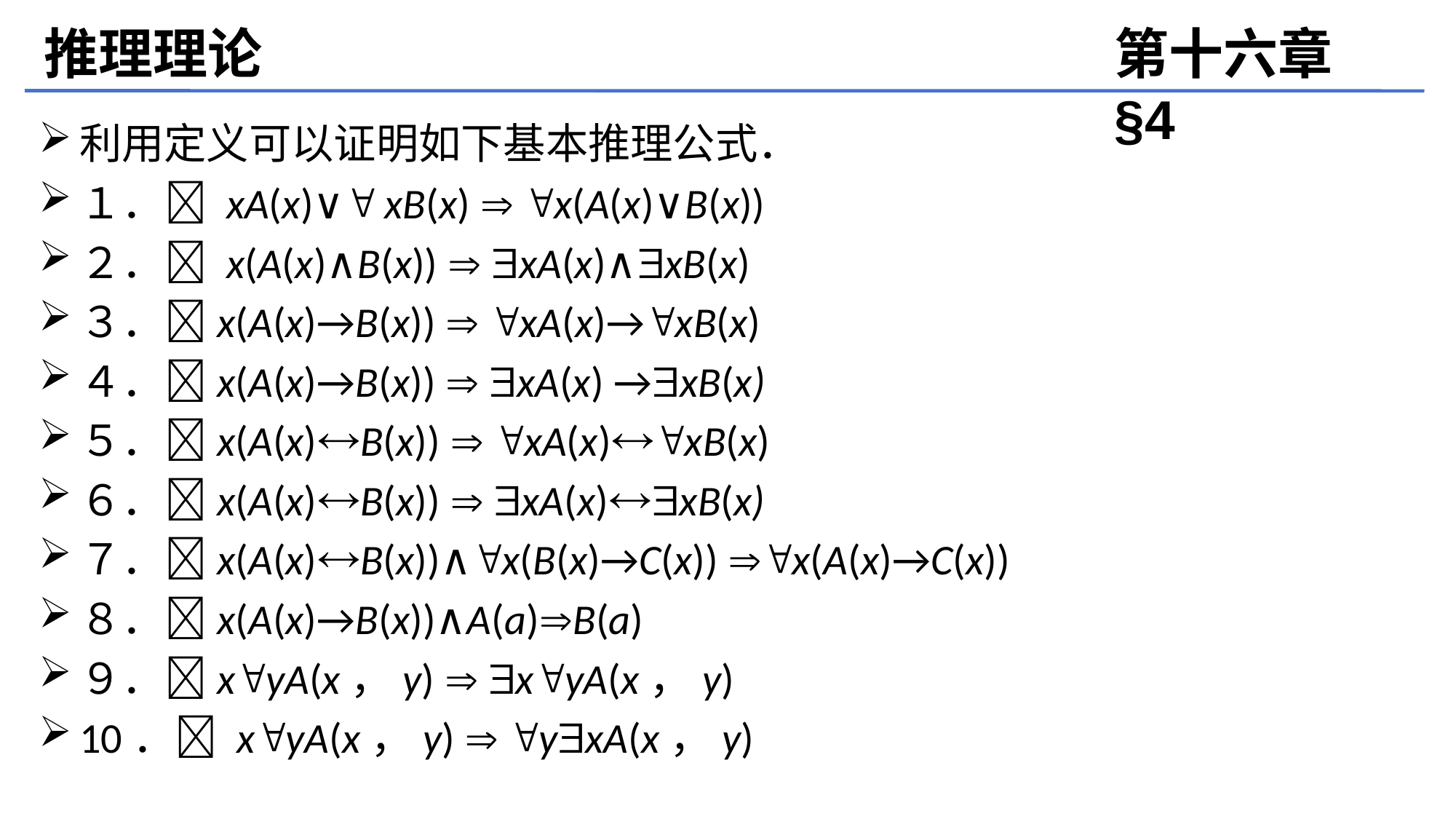

推理理论
第十六章 §4
利用定义可以证明如下基本推理公式．
１．∀ xA(x)∨∀ xB(x) ⇒ ∀x(A(x)∨B(x))
２．∃ x(A(x)∧B(x)) ⇒ ∃xA(x)∧∃xB(x)
３．∀x(A(x)→B(x)) ⇒ ∀xA(x)→∀xB(x)
４．∀x(A(x)→B(x)) ⇒ ∃xA(x) →∃xB(x)
５．∀x(A(x)↔B(x)) ⇒ ∀xA(x)↔∀xB(x)
６．∀x(A(x)↔B(x)) ⇒ ∃xA(x)↔∃xB(x)
７．∀x(A(x)↔B(x))∧∀x(B(x)→C(x)) ⇒∀x(A(x)→C(x))
８．∀x(A(x)→B(x))∧A(a)⇒B(a)
９．∀x∀yA(x，y) ⇒ ∃x∀yA(x，y)
10．∃ x∀yA(x，y) ⇒ ∀y∃xA(x，y)